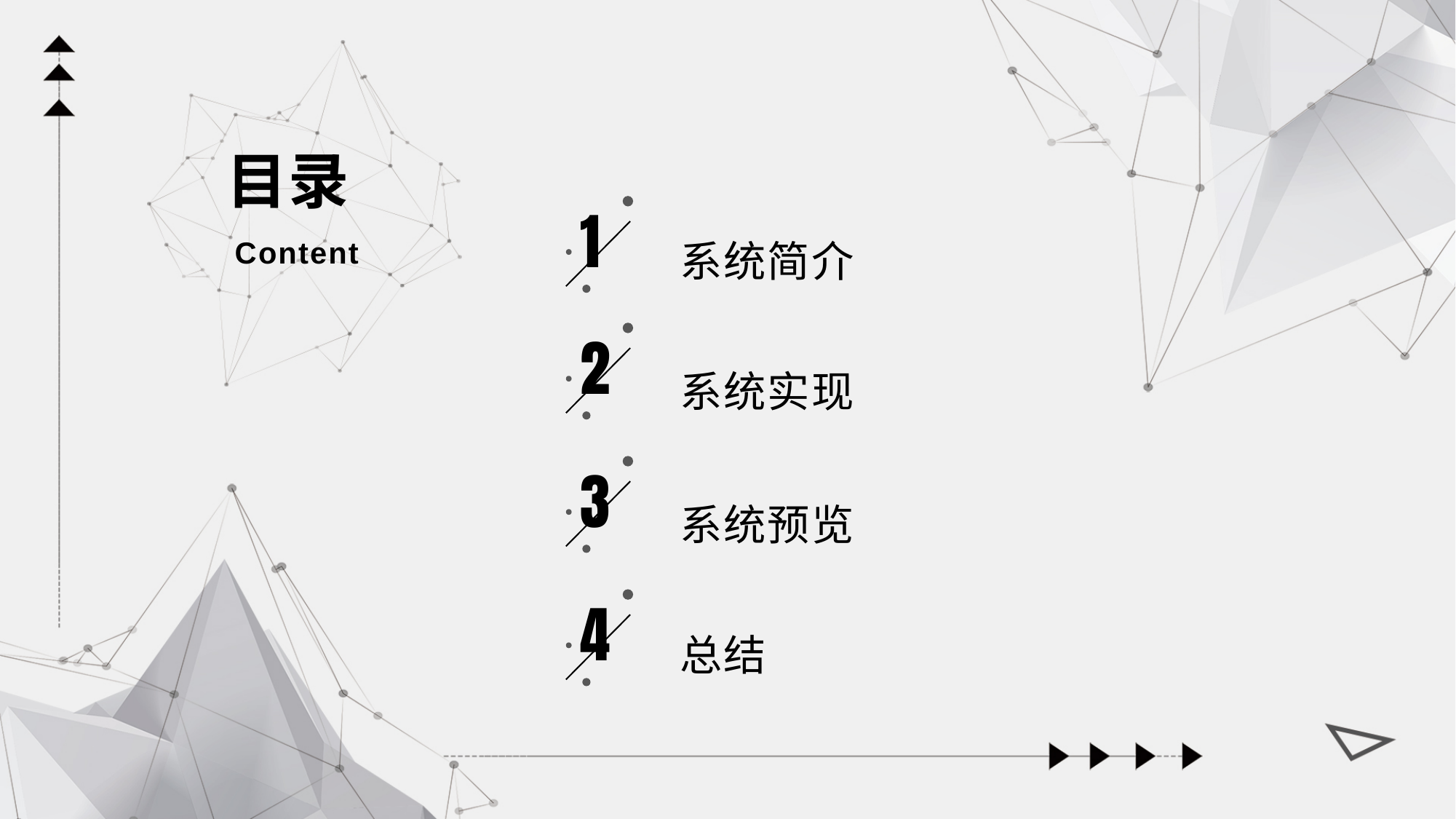

目录

1
系统简介

Content

2

系统实现

3

系统预览

4

总结